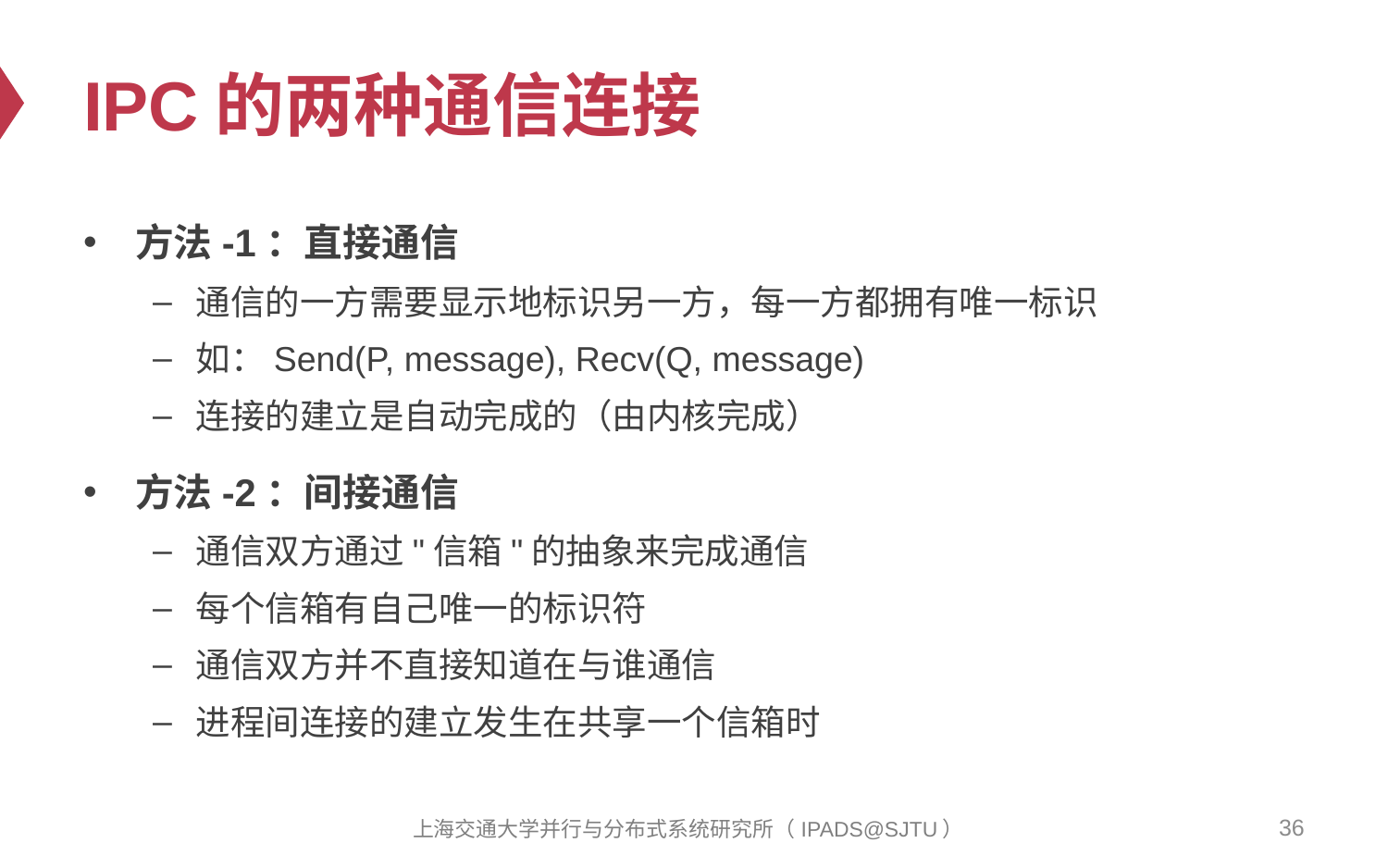

# IPC的两种通信连接
方法-1：直接通信
通信的一方需要显示地标识另一方，每一方都拥有唯一标识
如：Send(P, message), Recv(Q, message)
连接的建立是自动完成的（由内核完成）
方法-2：间接通信
通信双方通过"信箱"的抽象来完成通信
每个信箱有自己唯一的标识符
通信双方并不直接知道在与谁通信
进程间连接的建立发生在共享一个信箱时
36
上海交通大学并行与分布式系统研究所（IPADS@SJTU）